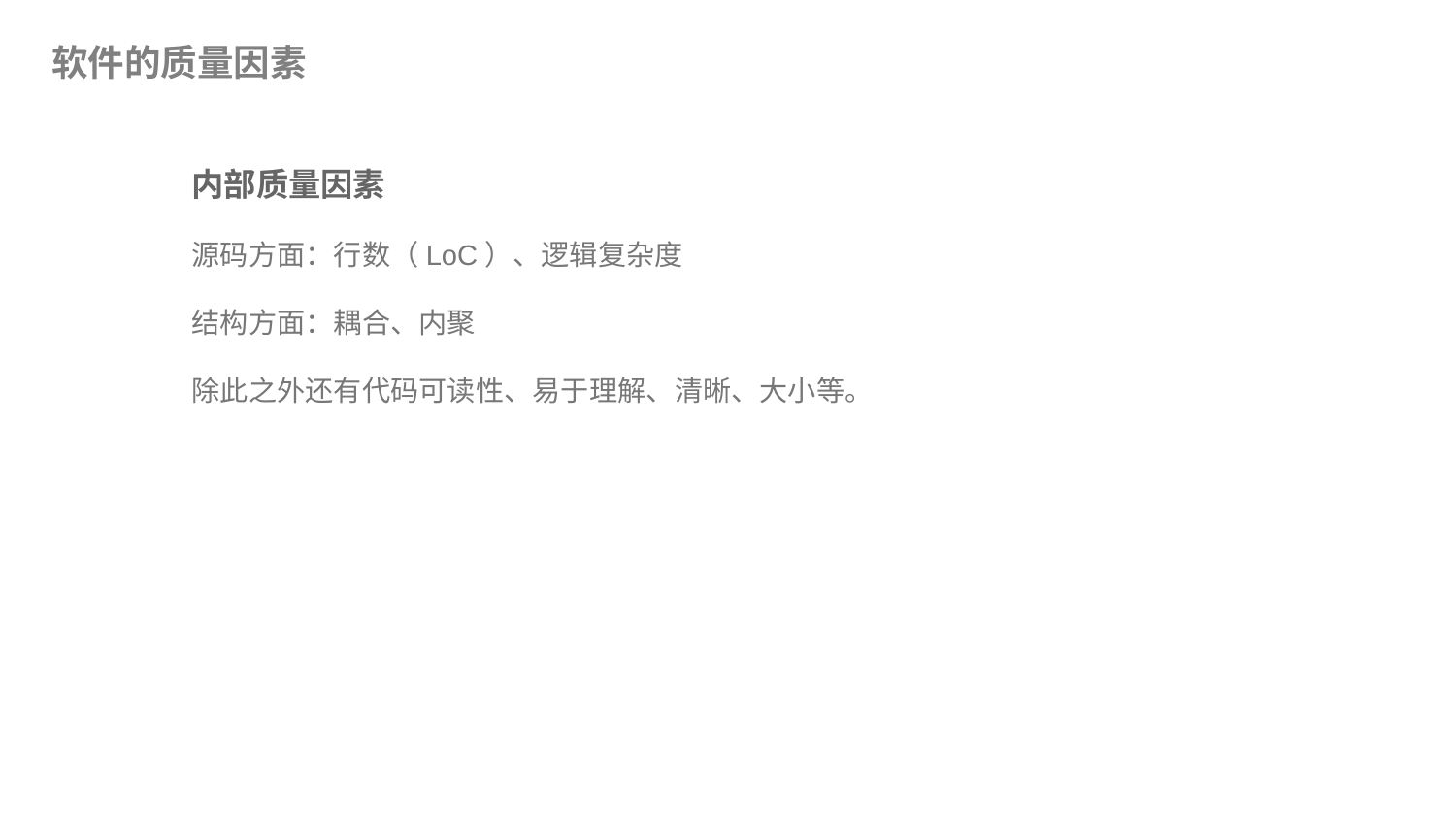

软件的质量因素
内部质量因素

源码方面：行数（LoC）、逻辑复杂度

结构方面：耦合、内聚

除此之外还有代码可读性、易于理解、清晰、大小等。